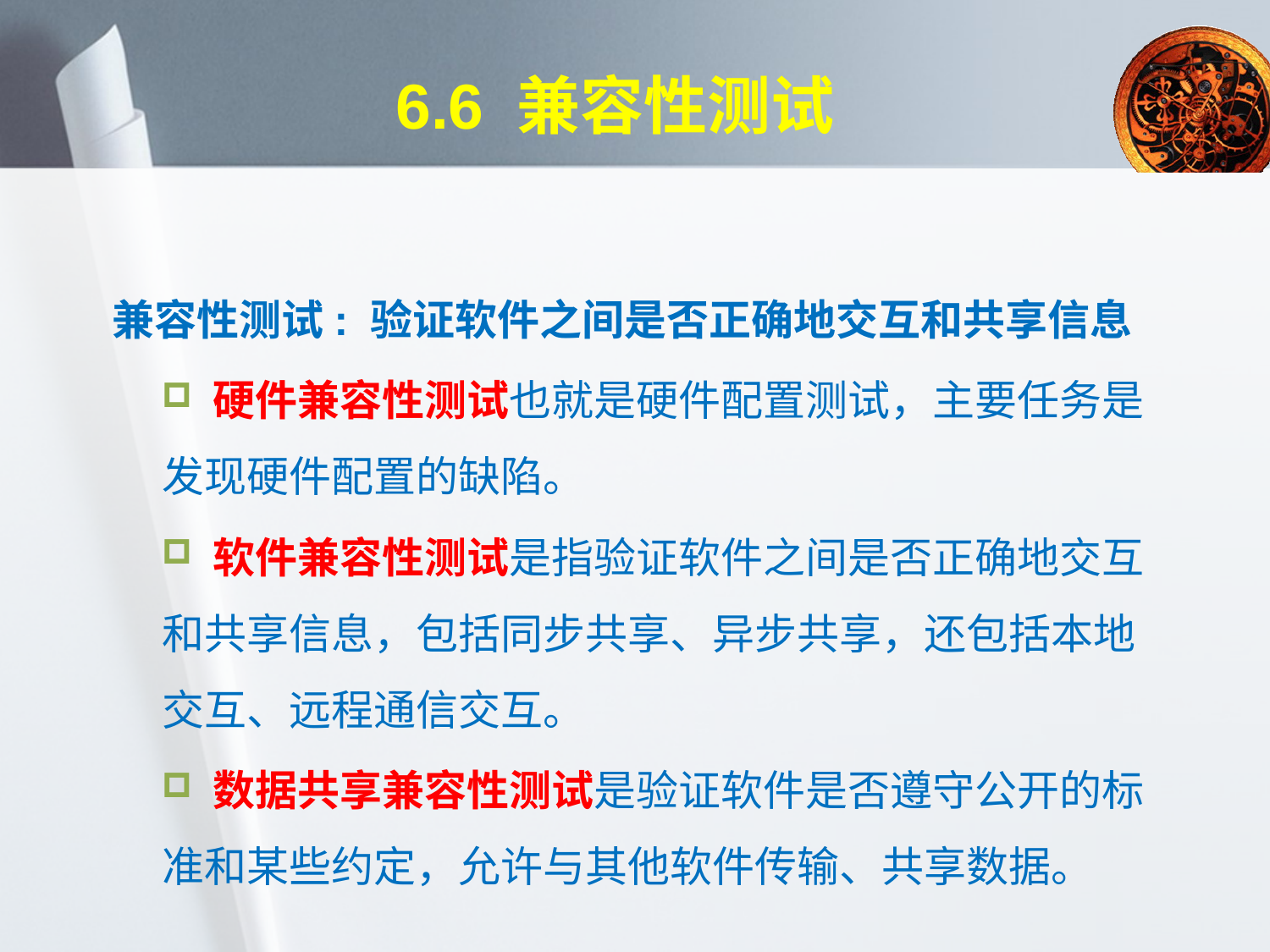

# 6.6 兼容性测试
兼容性测试: 验证软件之间是否正确地交互和共享信息
 硬件兼容性测试也就是硬件配置测试，主要任务是发现硬件配置的缺陷。
 软件兼容性测试是指验证软件之间是否正确地交互和共享信息，包括同步共享、异步共享，还包括本地交互、远程通信交互。
 数据共享兼容性测试是验证软件是否遵守公开的标准和某些约定，允许与其他软件传输、共享数据。